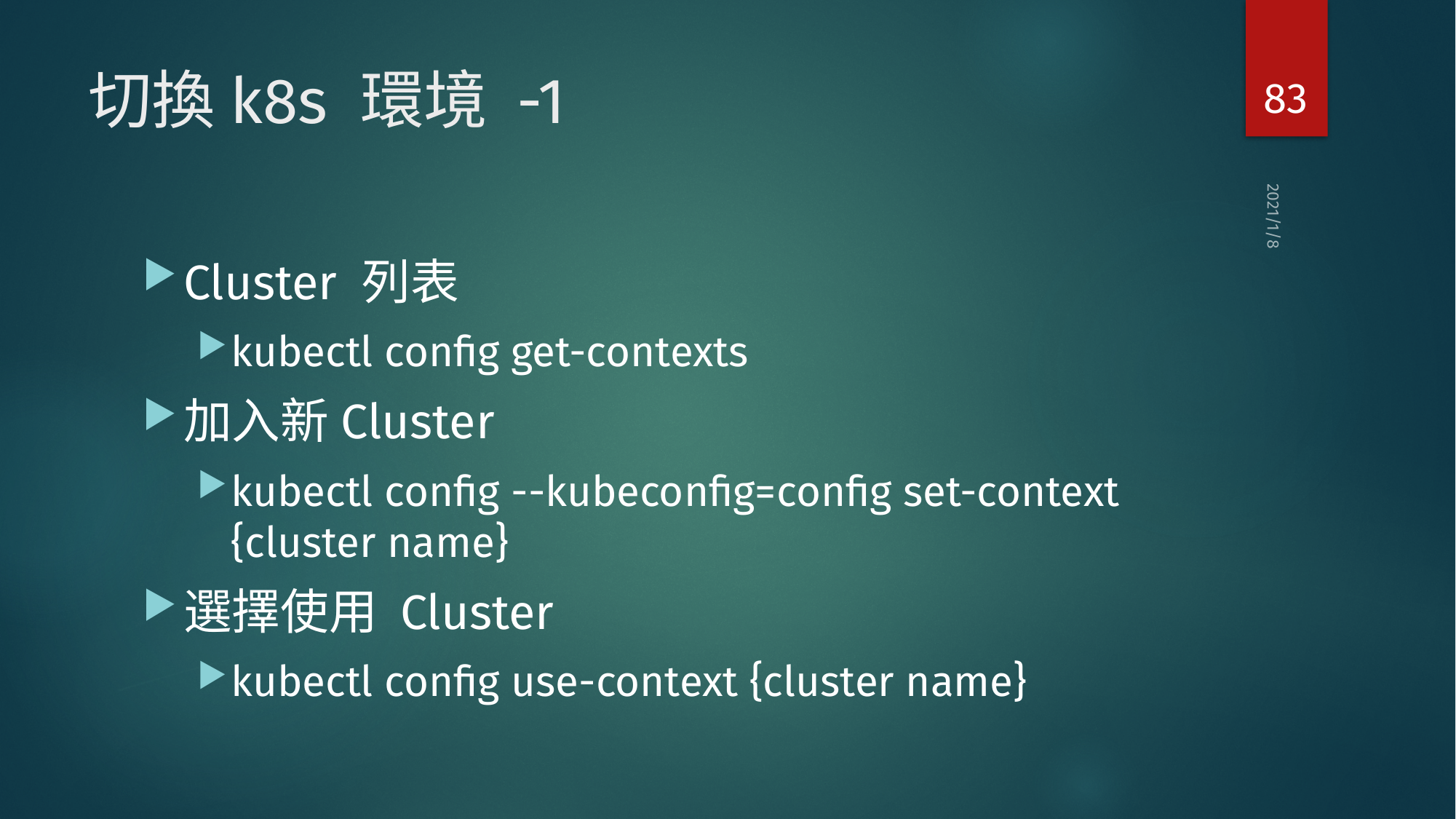

83
# 切換k8s 環境 -1
2021/1/8
Cluster 列表
kubectl config get-contexts
加入新Cluster
kubectl config --kubeconfig=config set-context {cluster name}
選擇使用 Cluster
kubectl config use-context {cluster name}